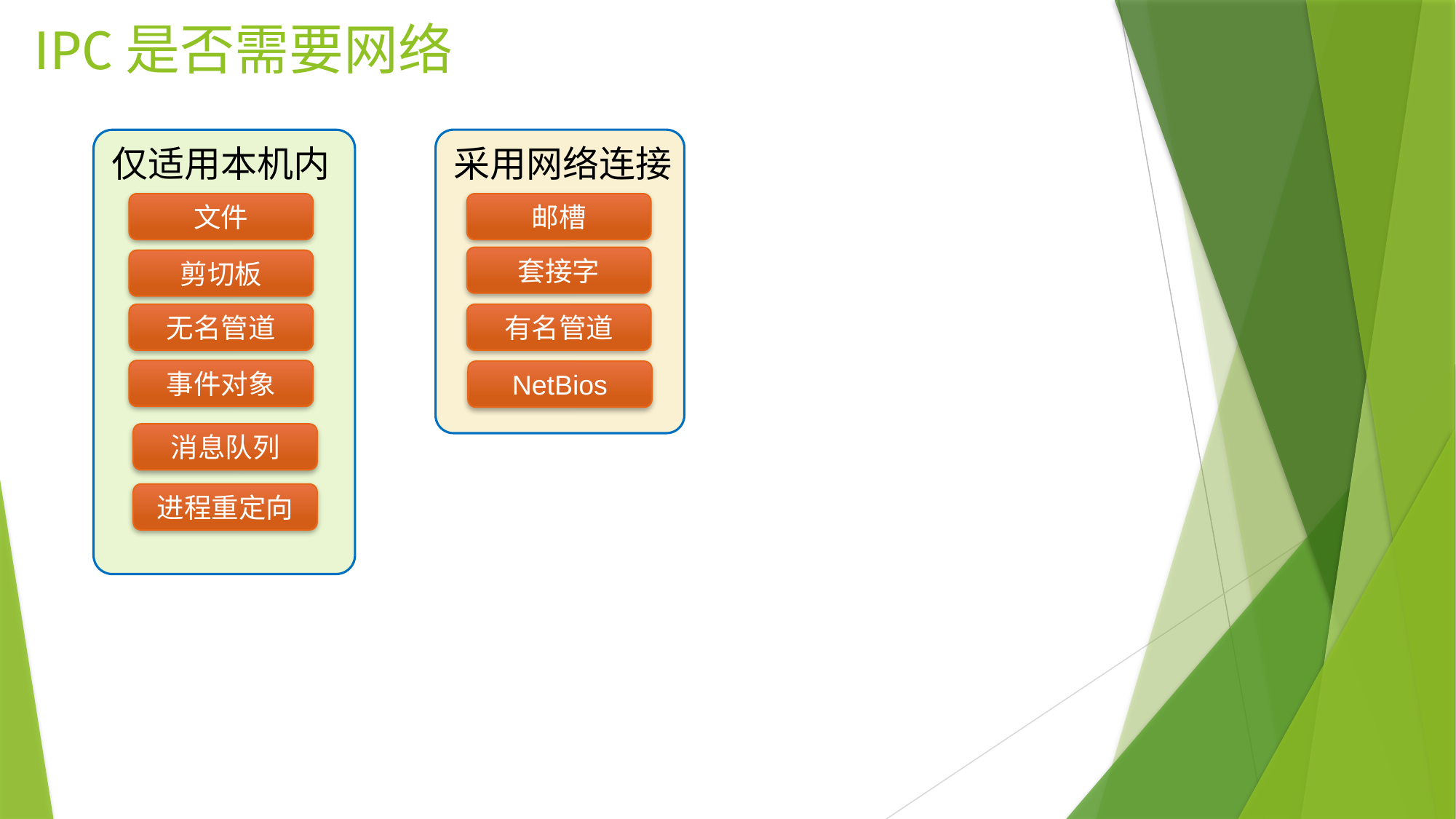

# IPC是否需要网络

采用网络连接
仅适用本机内
邮槽
文件
套接字
剪切板
有名管道
无名管道
事件对象
NetBios
消息队列
进程重定向